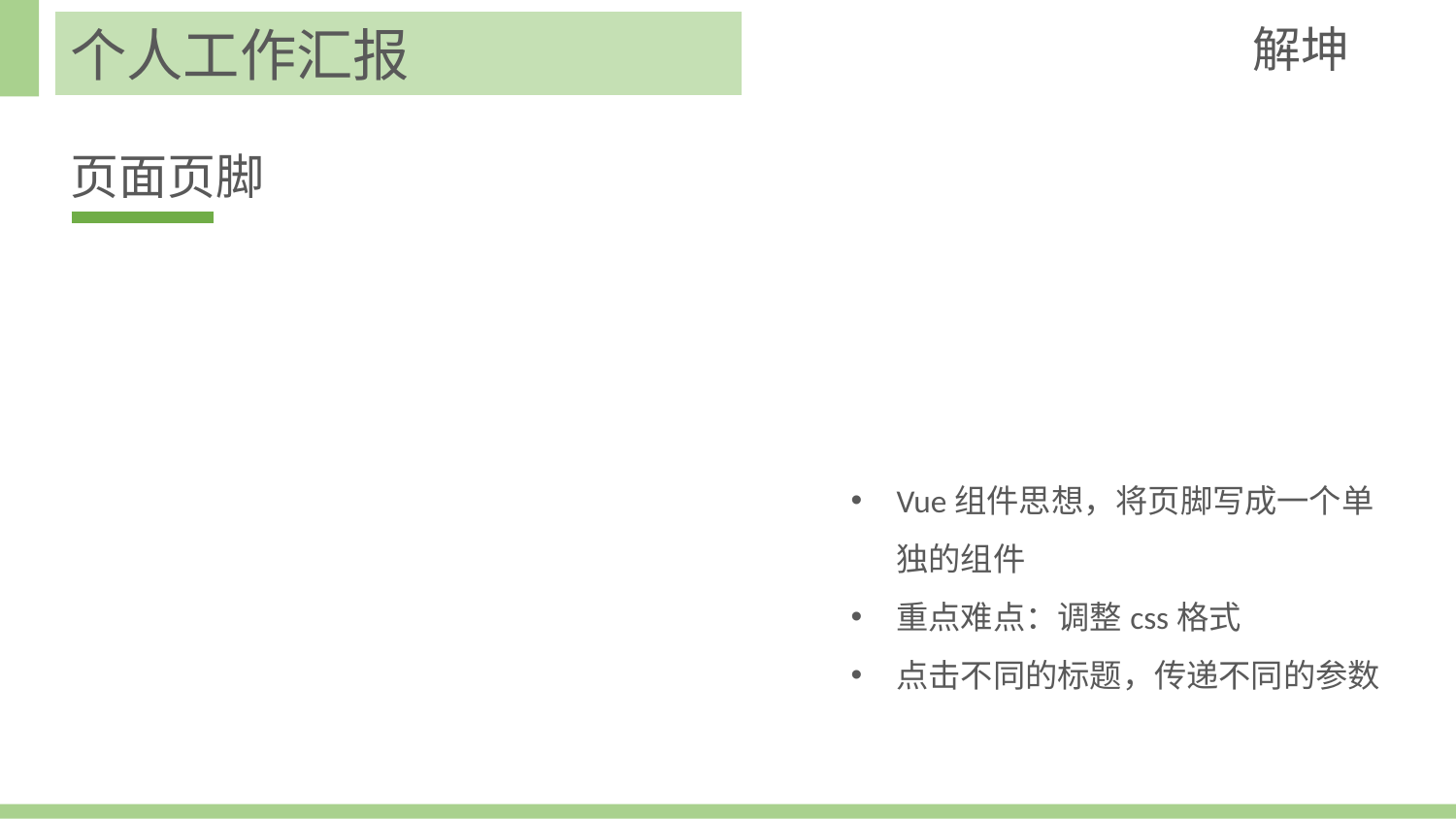

解坤
个人工作汇报
页面页脚

点击此处添加文本
Vue组件思想，将页脚写成一个单独的组件
重点难点：调整css格式
点击不同的标题，传递不同的参数